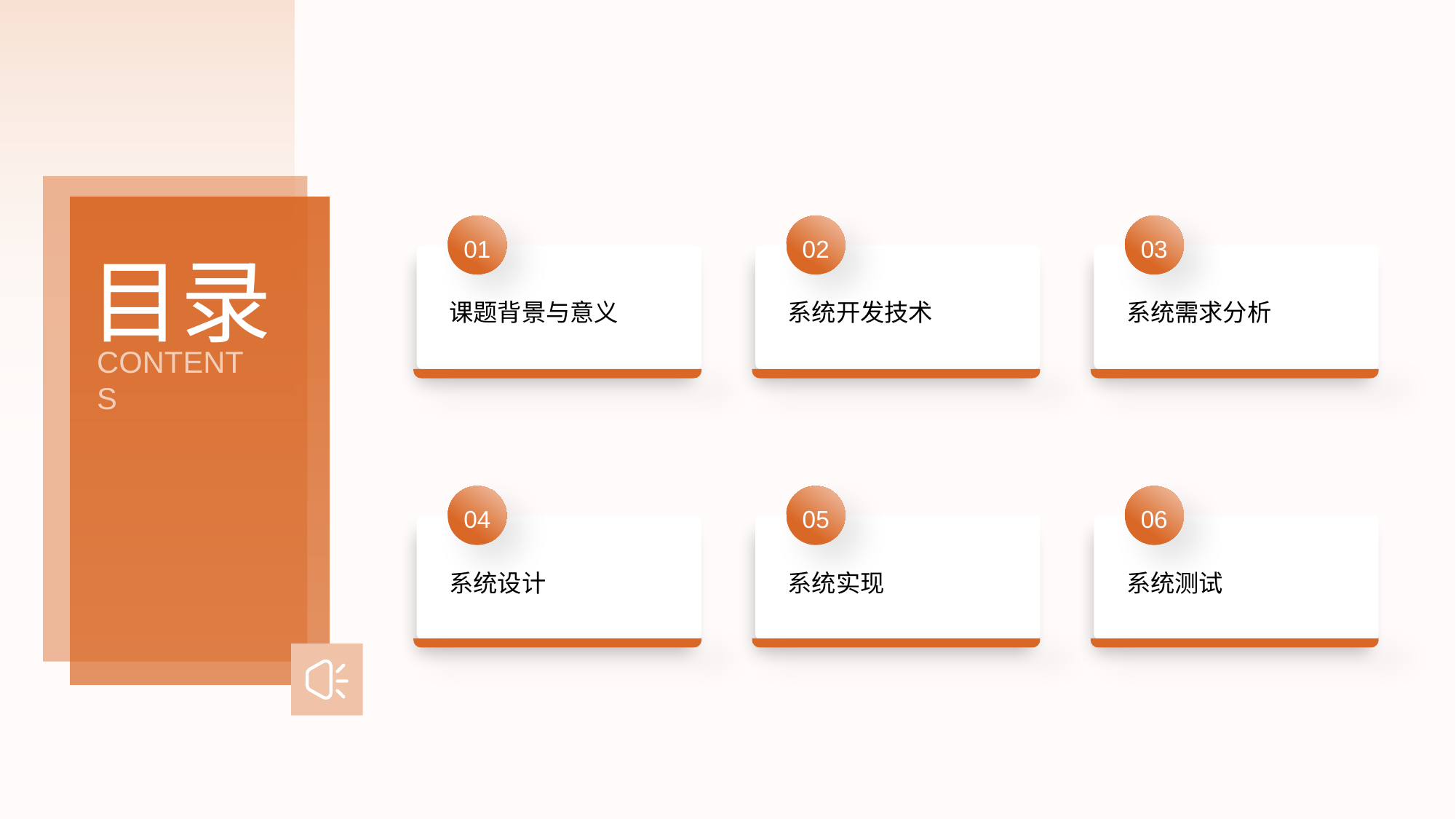

01
02
03
目录

课题背景与意义
系统开发技术
系统需求分析
CONTENTS

04
05
06

系统设计
系统实现
系统测试